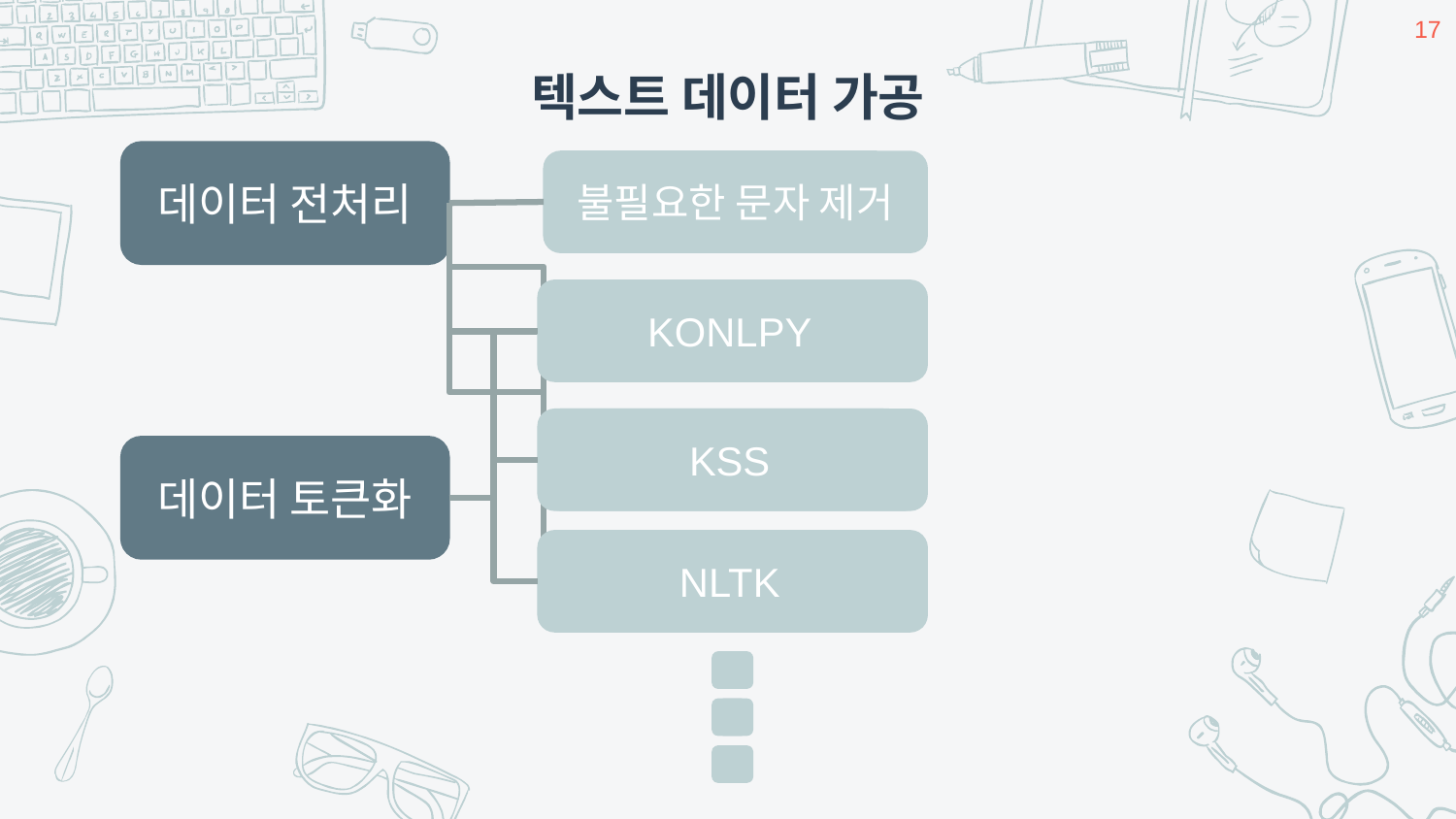

17
텍스트 데이터 가공
데이터 전처리
불필요한 문자 제거
불용어 제거
대소문자 통일
표제어, 어간 추출

KONLPY
KSS
NLTK

데이터 토큰화